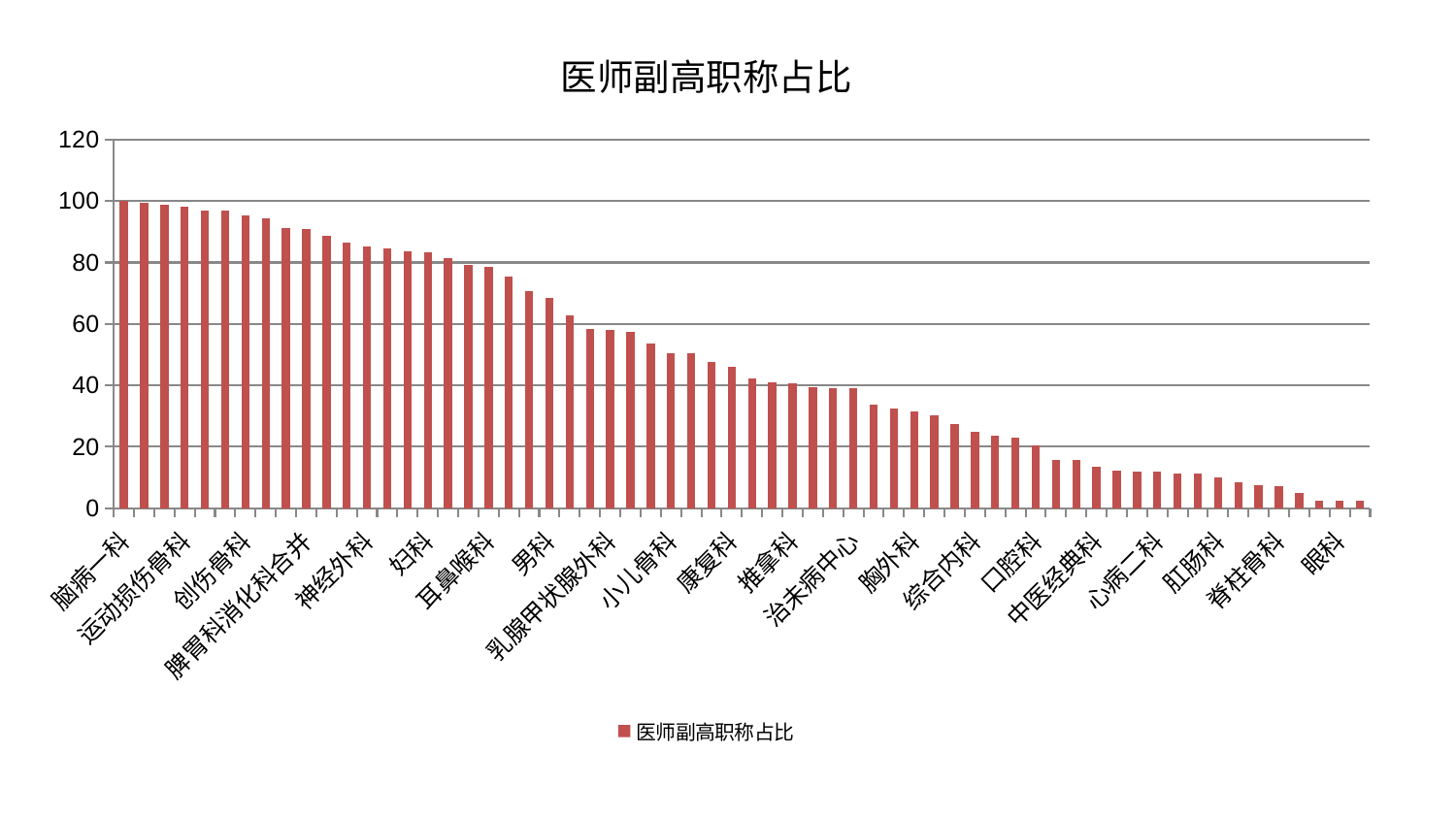

### Chart: 医师副高职称占比

| Category | 医师副高职称占比 |
|---|---|
| 脑病一科 | 100.0 |
| 针灸科 | 99.42698736699234 |
| 妇二科 | 98.88356018133356 |
| 运动损伤骨科 | 98.20975523289917 |
| 消化内科 | 97.02316348675272 |
| 肾脏内科 | 96.98610990797701 |
| 创伤骨科 | 95.48224292255757 |
| 心病四科 | 94.35933877268192 |
| 内分泌科 | 91.08842660974445 |
| 脾胃科消化科合并 | 90.89789449000062 |
| 身心医学科 | 88.77746127195127 |
| 东区肾病科 | 86.56475145732792 |
| 神经外科 | 85.19653810595338 |
| 肿瘤内科 | 84.66259705127545 |
| 小儿推拿科 | 83.54580825430166 |
| 妇科 | 83.41848818387133 |
| 脾胃病科 | 81.48851268398943 |
| 肝胆外科 | 79.1777551635402 |
| 耳鼻喉科 | 78.63268347941843 |
| 中医外治中心 | 75.36107541574535 |
| 肾病科 | 70.67802815361894 |
| 男科 | 68.42079580619813 |
| 重症医学科 | 62.874348004943236 |
| 神经内科 | 58.50508301535627 |
| 乳腺甲状腺外科 | 58.09351635496044 |
| 皮肤科 | 57.33867133128408 |
| 关节骨科 | 53.780544905725506 |
| 小儿骨科 | 50.393401072343146 |
| 周围血管科 | 50.34561703279577 |
| 血液科 | 47.53645077062216 |
| 康复科 | 46.053324097269844 |
| 东区重症医学科 | 42.123005964750035 |
| 脑病三科 | 41.10717038829314 |
| 推拿科 | 40.7405740700644 |
| 风湿病科 | 39.57252492344748 |
| 呼吸内科 | 39.17899344888552 |
| 治未病中心 | 39.05134805833533 |
| 美容皮肤科 | 33.77864842189821 |
| 显微骨科 | 32.42097553123165 |
| 胸外科 | 31.4305054323724 |
| 心病三科 | 30.139129724198853 |
| 脑病二科 | 27.401231050914927 |
| 综合内科 | 24.814092756546632 |
| 儿科 | 23.668276667186227 |
| 心病一科 | 22.858188959791534 |
| 口腔科 | 20.466300593296427 |
| 心血管内科 | 15.85833456726671 |
| 微创骨科 | 15.790968743068966 |
| 中医经典科 | 13.47056653882201 |
| 骨科 | 12.287687723633097 |
| 医院 | 12.053867263019399 |
| 心病二科 | 11.843287705417072 |
| 妇科妇二科合并 | 11.430171055582367 |
| 泌尿外科 | 11.162938617155627 |
| 肛肠科 | 10.159973114945071 |
| 普通外科 | 8.601976883127042 |
| 老年医学科 | 7.509165107174435 |
| 脊柱骨科 | 7.124875308938007 |
| 产科 | 4.882002674809707 |
| 西区重症医学科 | 2.5700672801593822 |
| 眼科 | 2.54977529441843 |
| 肝病科 | 2.4016740180578755 |
180